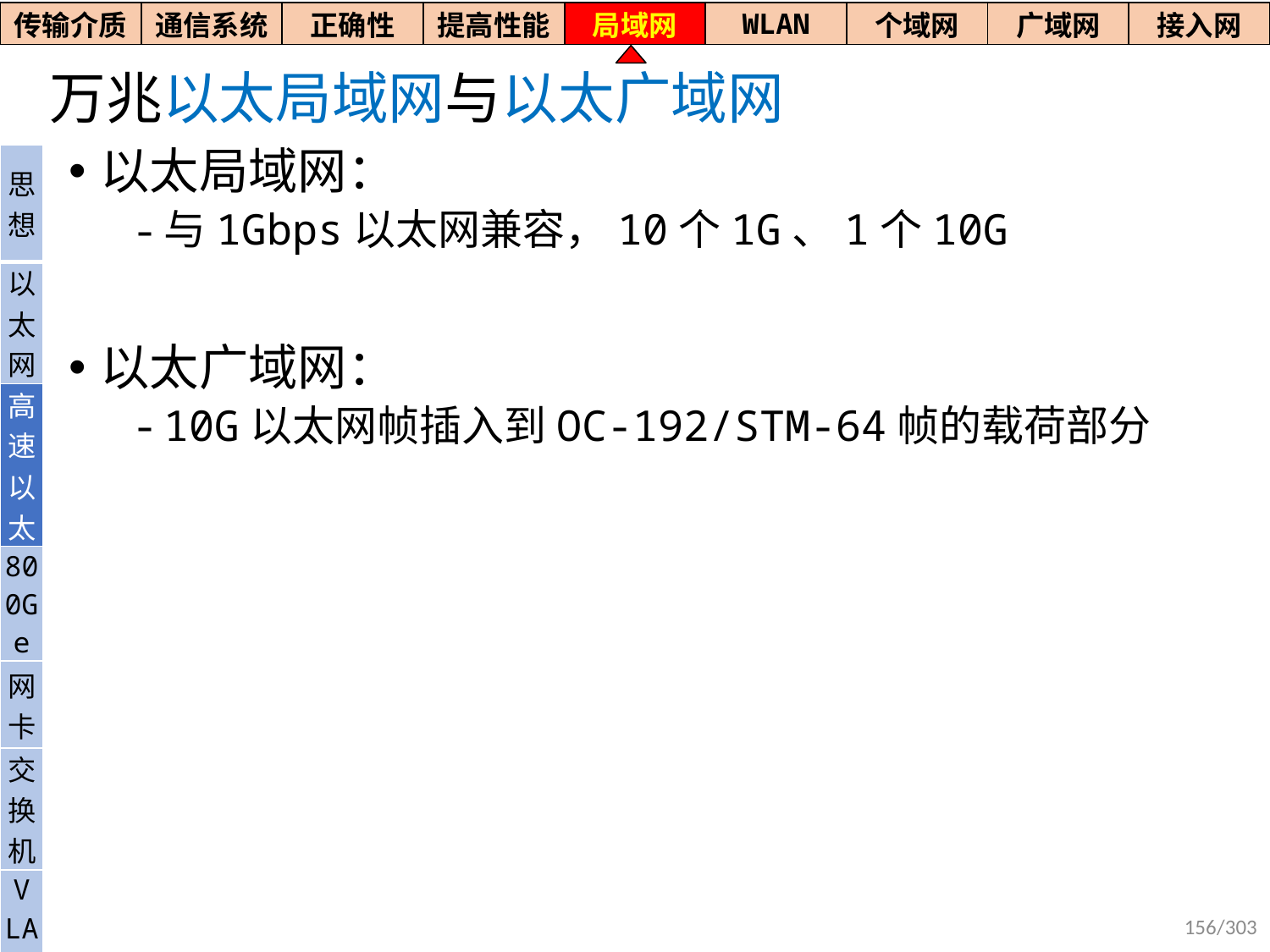

| 传输介质 | 通信系统 | 正确性 | 提高性能 | 局域网 | WLAN | 个域网 | 广域网 | 接入网 |
| --- | --- | --- | --- | --- | --- | --- | --- | --- |

# 万兆以太局域网与以太广域网
以太局域网：
与1Gbps以太网兼容，10个1G、1个10G

以太广域网：
10G以太网帧插入到OC-192/STM-64帧的载荷部分

| 思想 |
| --- |
| 以太网 |
| 高速以太 |
| 800Ge |
| 网卡 |
| 交换机 |
| V LAN |
156/303